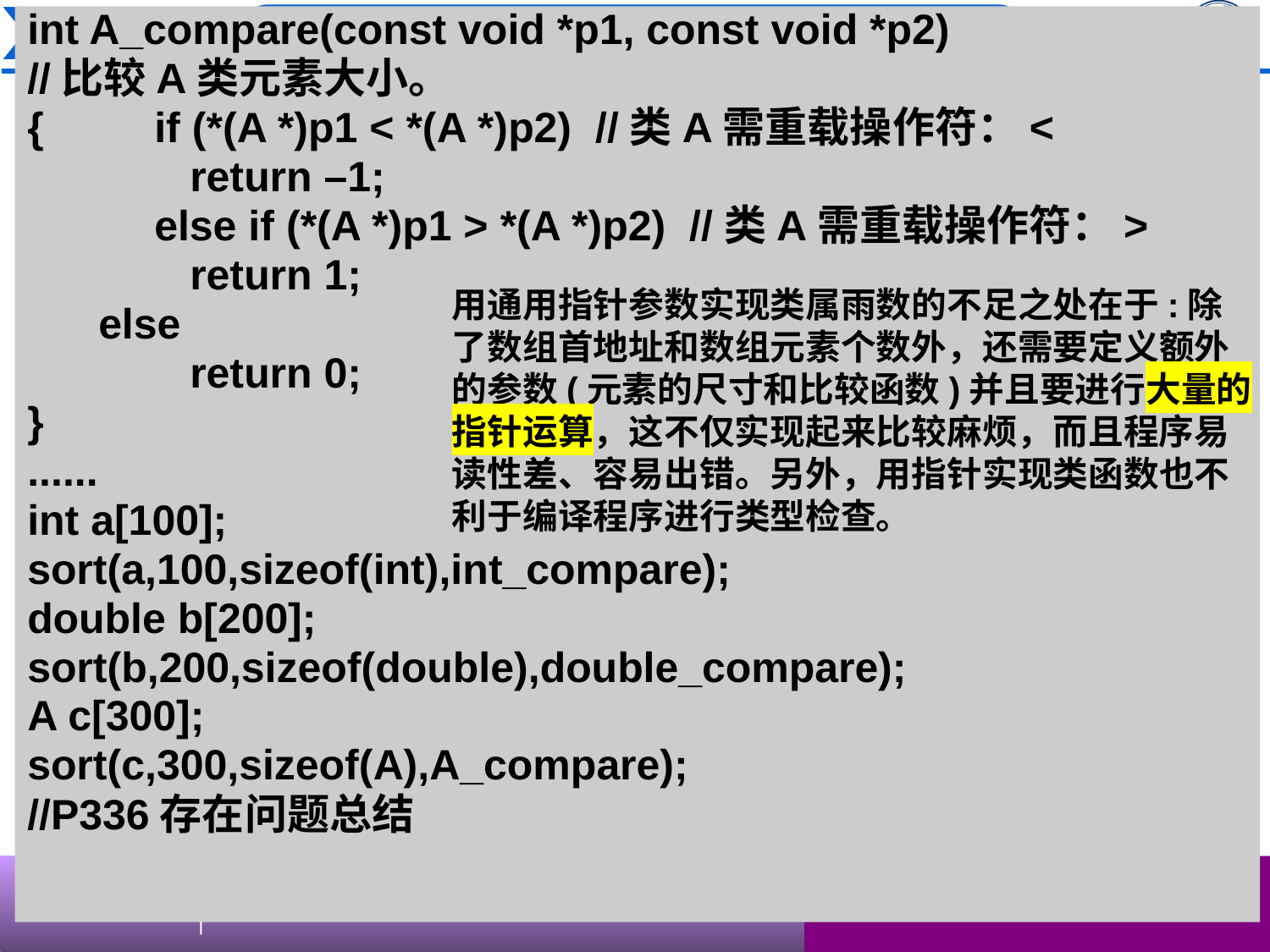

int A_compare(const void *p1, const void *p2)
//比较A类元素大小。
{	if (*(A *)p1 < *(A *)p2)  //类A需重载操作符：<
	   return –1;
	else if (*(A *)p1 > *(A *)p2)  //类A需重载操作符：>
	   return 1;
      else
	   return 0;
}
......
int a[100];
sort(a,100,sizeof(int),int_compare);
double b[200];
sort(b,200,sizeof(double),double_compare);
A c[300];
sort(c,300,sizeof(A),A_compare);
//P336存在问题总结
用通用指针参数实现类属雨数的不足之处在于:除了数组首地址和数组元素个数外，还需要定义额外的参数(元素的尺寸和比较函数)并且要进行大量的指针运算，这不仅实现起来比较麻烦，而且程序易读性差、容易出错。另外，用指针实现类函数也不利于编译程序进行类型检查。